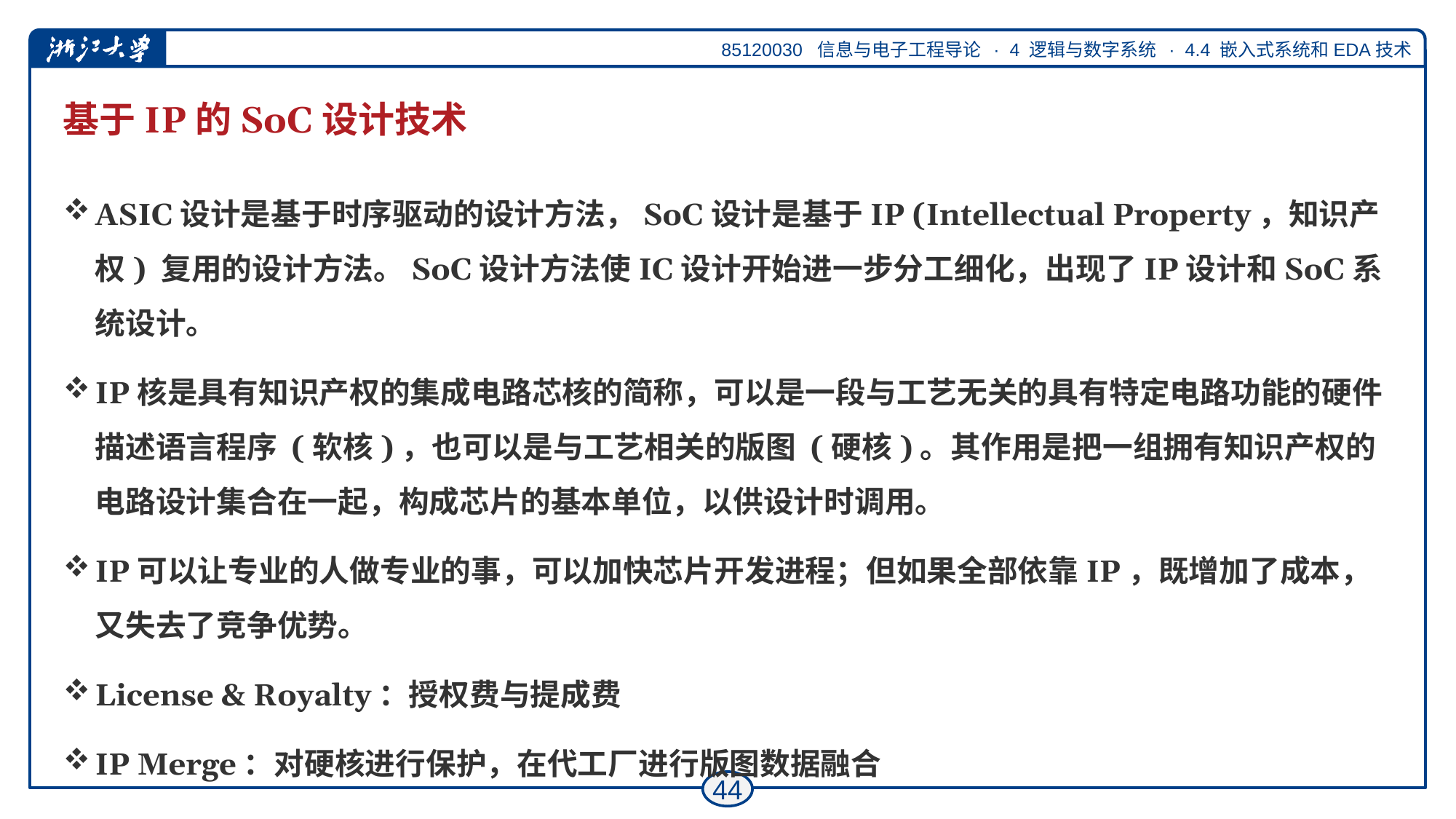

# 基于IP的SoC设计技术
ASIC设计是基于时序驱动的设计方法，SoC设计是基于IP (Intellectual Property，知识产权) 复用的设计方法。SoC设计方法使IC设计开始进一步分工细化，出现了IP设计和SoC系统设计。
IP核是具有知识产权的集成电路芯核的简称，可以是一段与工艺无关的具有特定电路功能的硬件描述语言程序 (软核)，也可以是与工艺相关的版图 (硬核)。其作用是把一组拥有知识产权的电路设计集合在一起，构成芯片的基本单位，以供设计时调用。
IP可以让专业的人做专业的事，可以加快芯片开发进程；但如果全部依靠IP，既增加了成本，又失去了竞争优势。
License & Royalty：授权费与提成费
IP Merge：对硬核进行保护，在代工厂进行版图数据融合